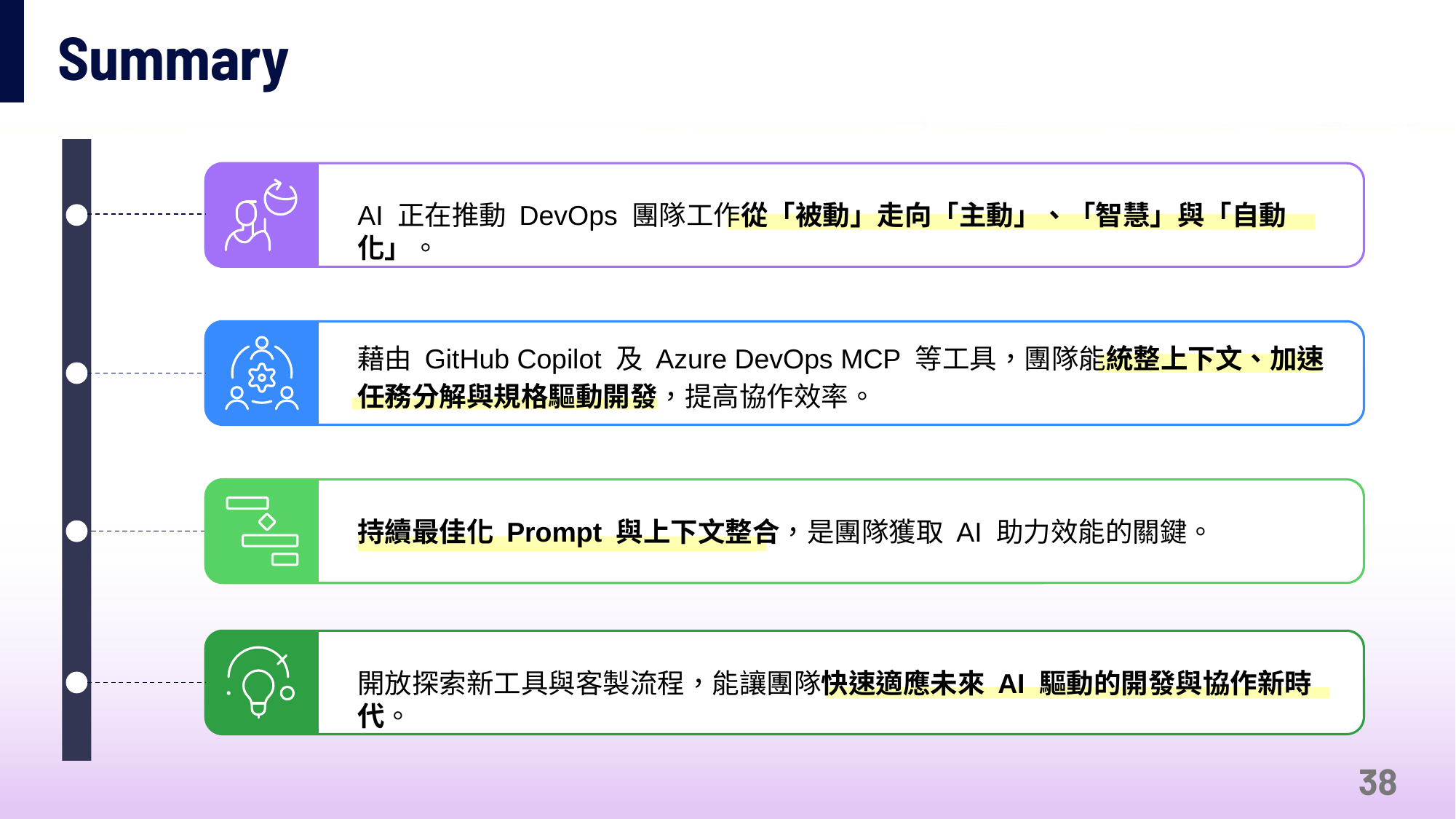

# Summary

AI 正在推動 DevOps 團隊工作從「被動」走向「主動」、「智慧」與「自動化」。

藉由 GitHub Copilot 及 Azure DevOps MCP 等工具，團隊能統整上下文、加速任務分解與規格驅動開發，提高協作效率。

持續最佳化 Prompt 與上下文整合，是團隊獲取 AI 助力效能的關鍵。

開放探索新工具與客製流程，能讓團隊快速適應未來 AI 驅動的開發與協作新時代。

38